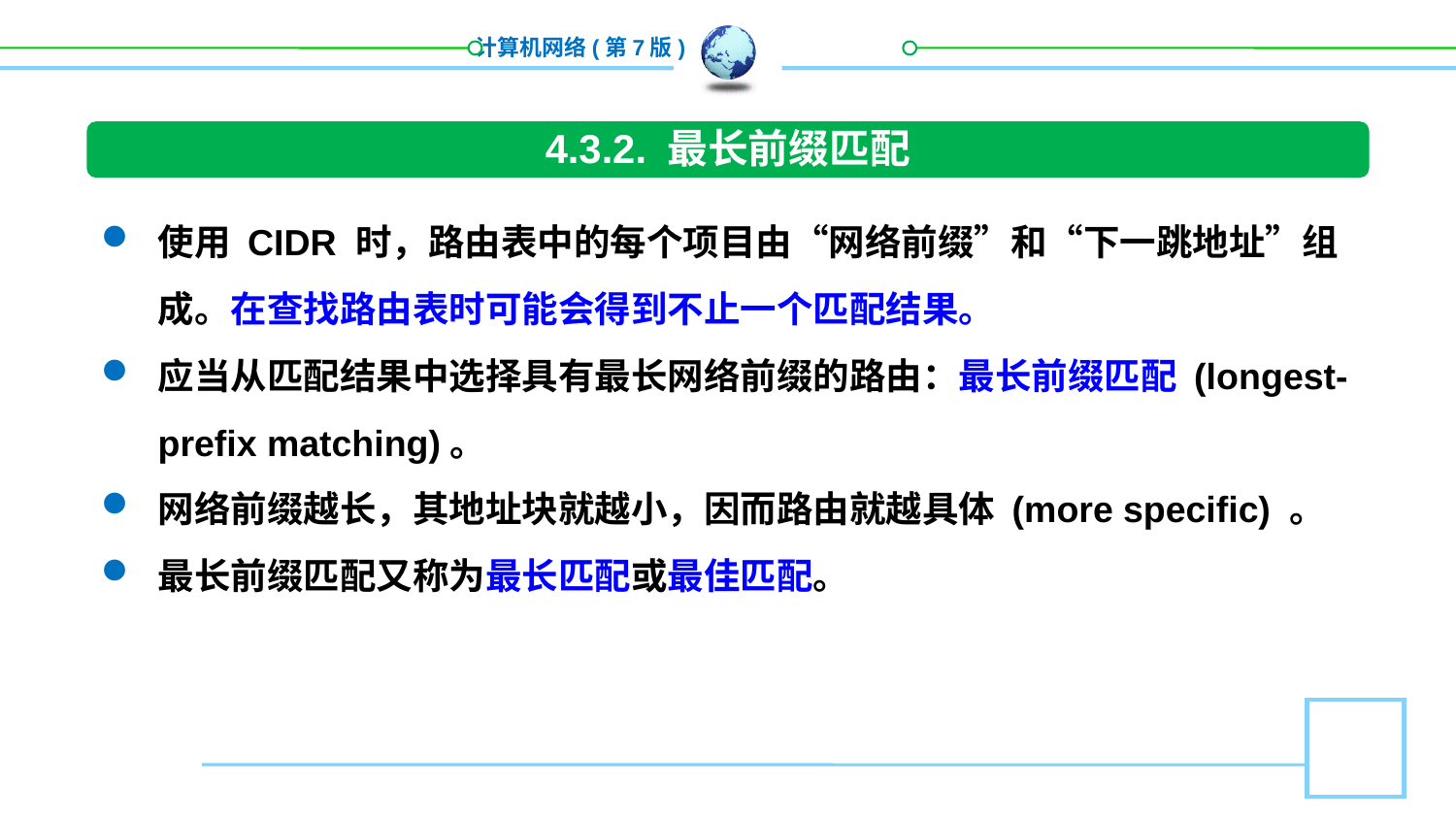

4.3.2. 最长前缀匹配

使用 CIDR 时，路由表中的每个项目由“网络前缀”和“下一跳地址”组成。在查找路由表时可能会得到不止一个匹配结果。
应当从匹配结果中选择具有最长网络前缀的路由：最长前缀匹配 (longest-prefix matching)。
网络前缀越长，其地址块就越小，因而路由就越具体 (more specific) 。
最长前缀匹配又称为最长匹配或最佳匹配。